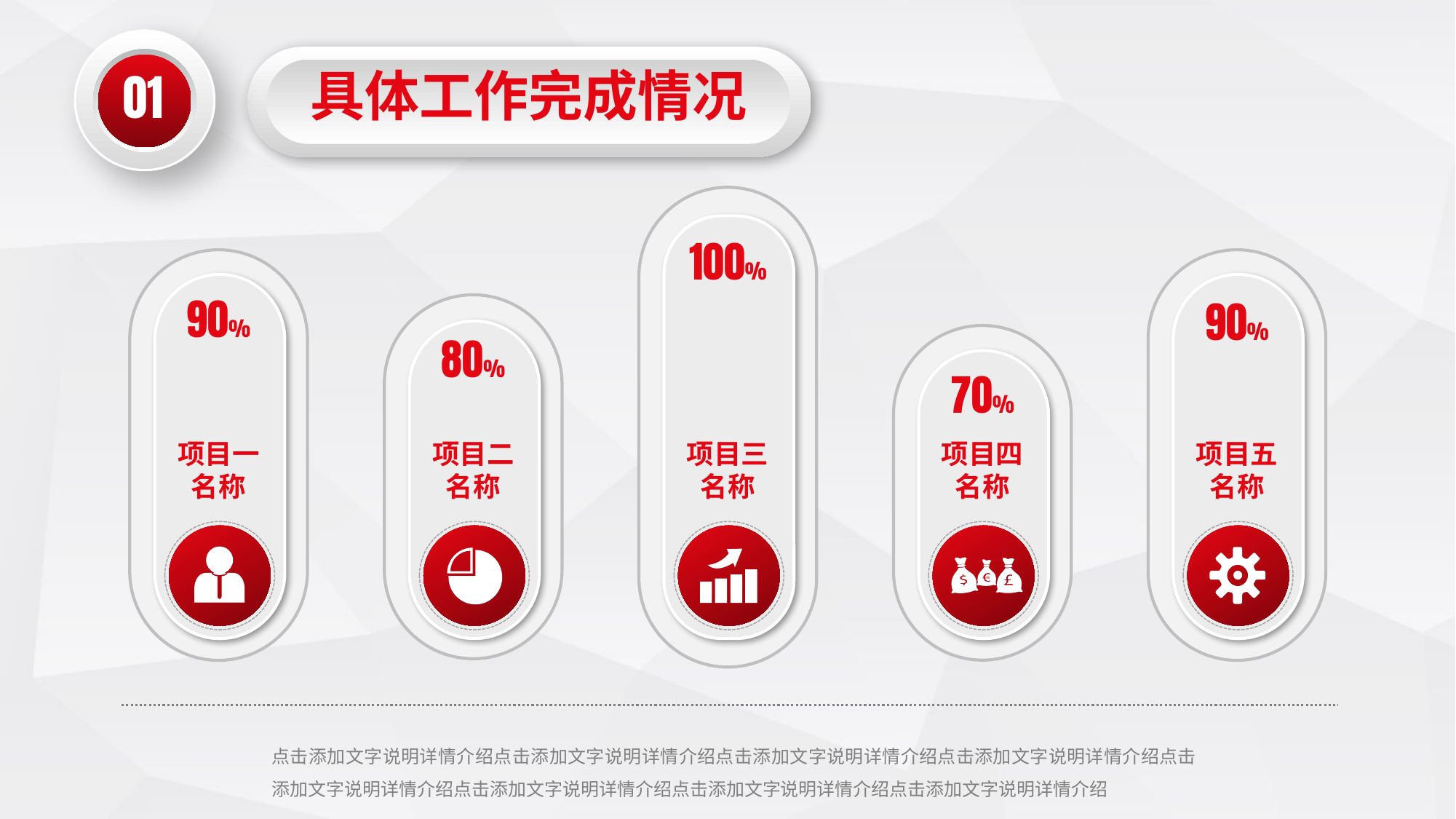

01

具体工作完成情况

100%
项目三
名称

90%
项目一
名称

90%
项目五
名称

80%
项目二
名称

70%
项目四
名称

点击添加文字说明详情介绍点击添加文字说明详情介绍点击添加文字说明详情介绍点击添加文字说明详情介绍点击添加文字说明详情介绍点击添加文字说明详情介绍点击添加文字说明详情介绍点击添加文字说明详情介绍